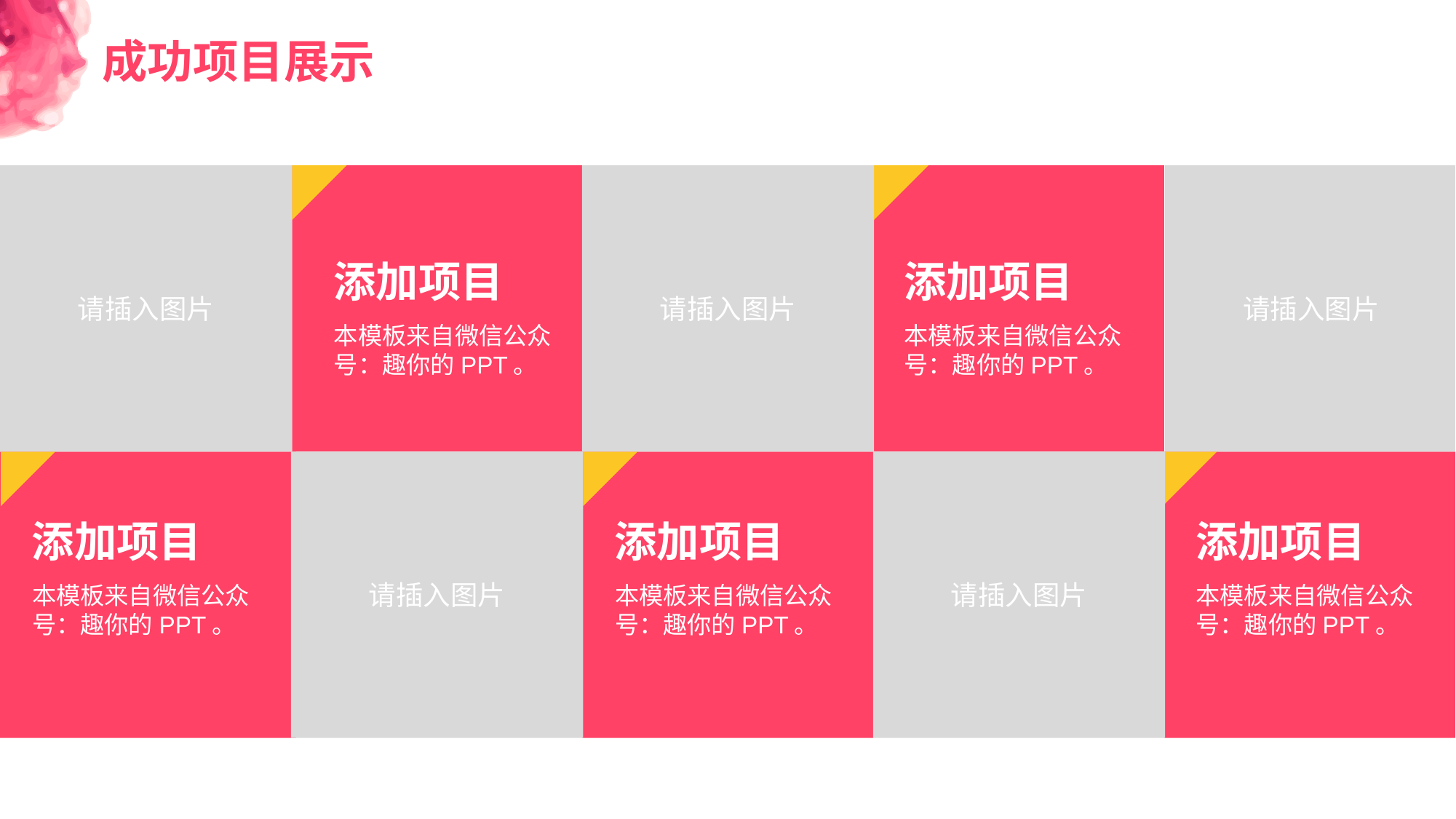

成功项目展示
请插入图片

请插入图片

请插入图片

添加项目
添加项目
本模板来自微信公众号：趣你的PPT。
本模板来自微信公众号：趣你的PPT。

请插入图片

请插入图片

添加项目
添加项目
添加项目
本模板来自微信公众号：趣你的PPT。
本模板来自微信公众号：趣你的PPT。
本模板来自微信公众号：趣你的PPT。